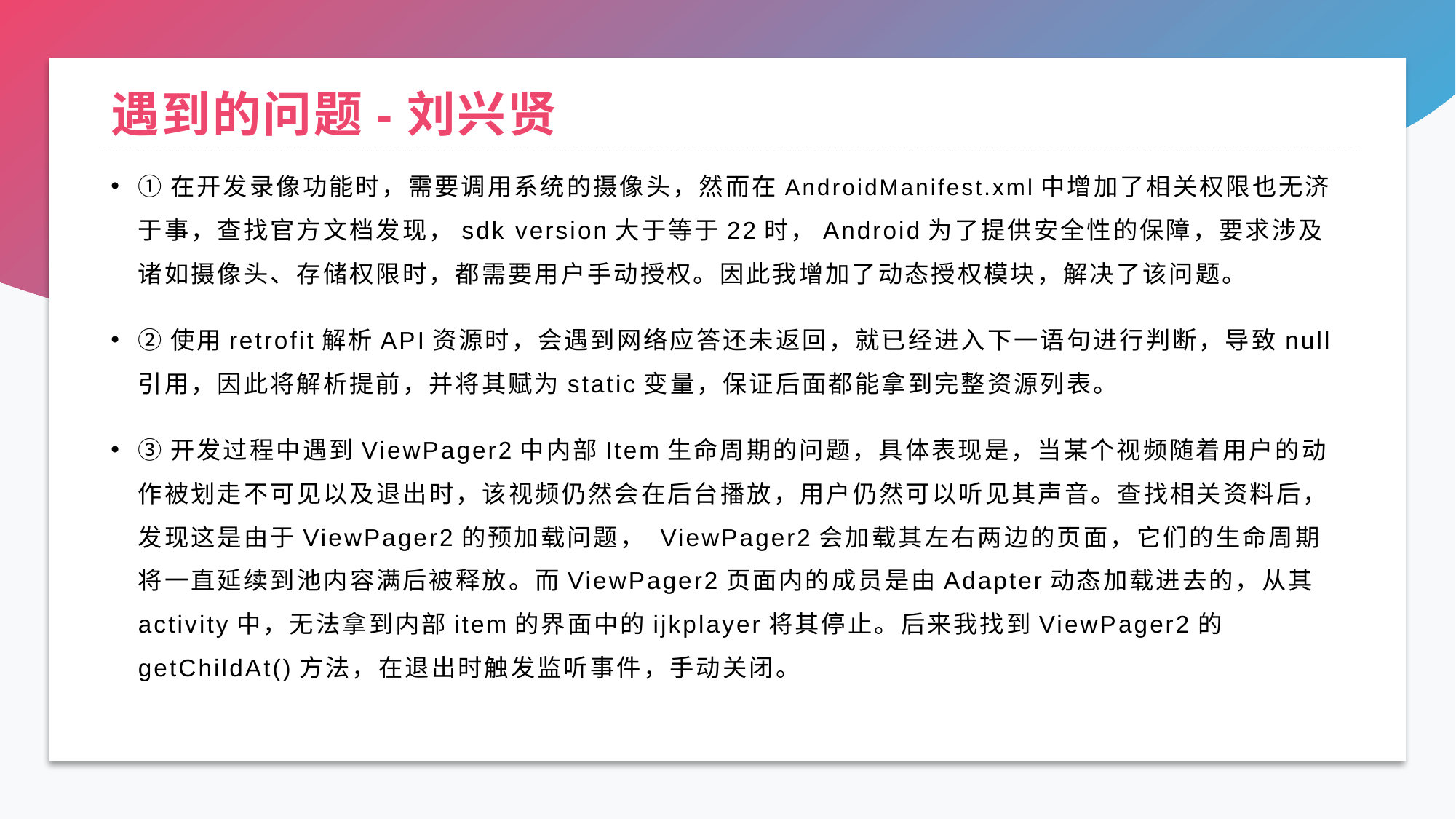

# 遇到的问题-刘兴贤
①在开发录像功能时，需要调用系统的摄像头，然而在AndroidManifest.xml中增加了相关权限也无济于事，查找官方文档发现，sdk version大于等于22时，Android为了提供安全性的保障，要求涉及诸如摄像头、存储权限时，都需要用户手动授权。因此我增加了动态授权模块，解决了该问题。
②使用retrofit解析API资源时，会遇到网络应答还未返回，就已经进入下一语句进行判断，导致null引用，因此将解析提前，并将其赋为static变量，保证后面都能拿到完整资源列表。
③开发过程中遇到ViewPager2中内部Item生命周期的问题，具体表现是，当某个视频随着用户的动作被划走不可见以及退出时，该视频仍然会在后台播放，用户仍然可以听见其声音。查找相关资料后，发现这是由于ViewPager2的预加载问题， ViewPager2会加载其左右两边的页面，它们的生命周期将一直延续到池内容满后被释放。而ViewPager2页面内的成员是由Adapter动态加载进去的，从其activity中，无法拿到内部item的界面中的ijkplayer将其停止。后来我找到ViewPager2的getChildAt()方法，在退出时触发监听事件，手动关闭。